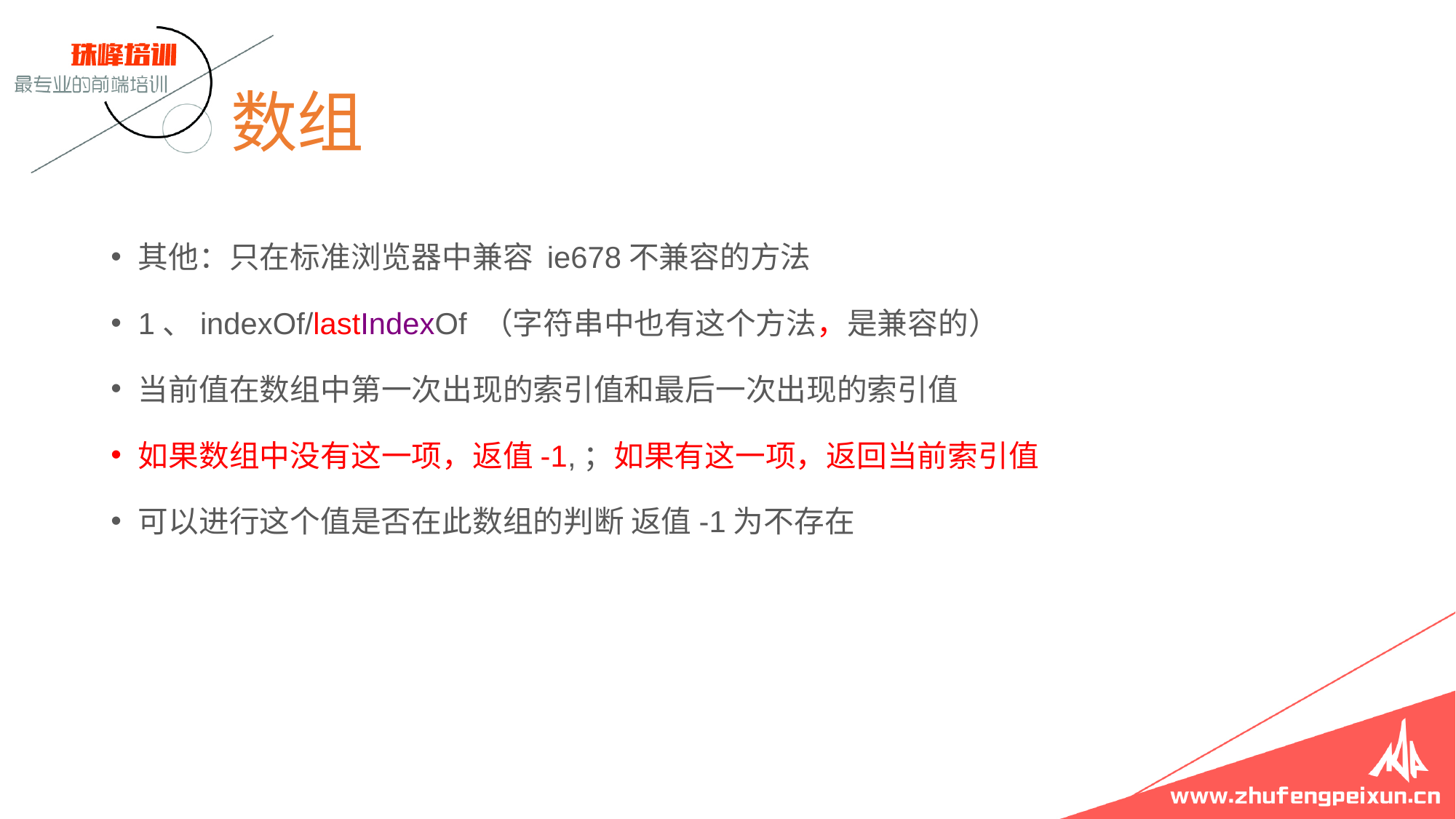

# 数组
其他：只在标准浏览器中兼容 ie678不兼容的方法
1、indexOf/lastIndexOf （字符串中也有这个方法，是兼容的）
当前值在数组中第一次出现的索引值和最后一次出现的索引值
如果数组中没有这一项，返值-1,；如果有这一项，返回当前索引值
可以进行这个值是否在此数组的判断 返值-1为不存在